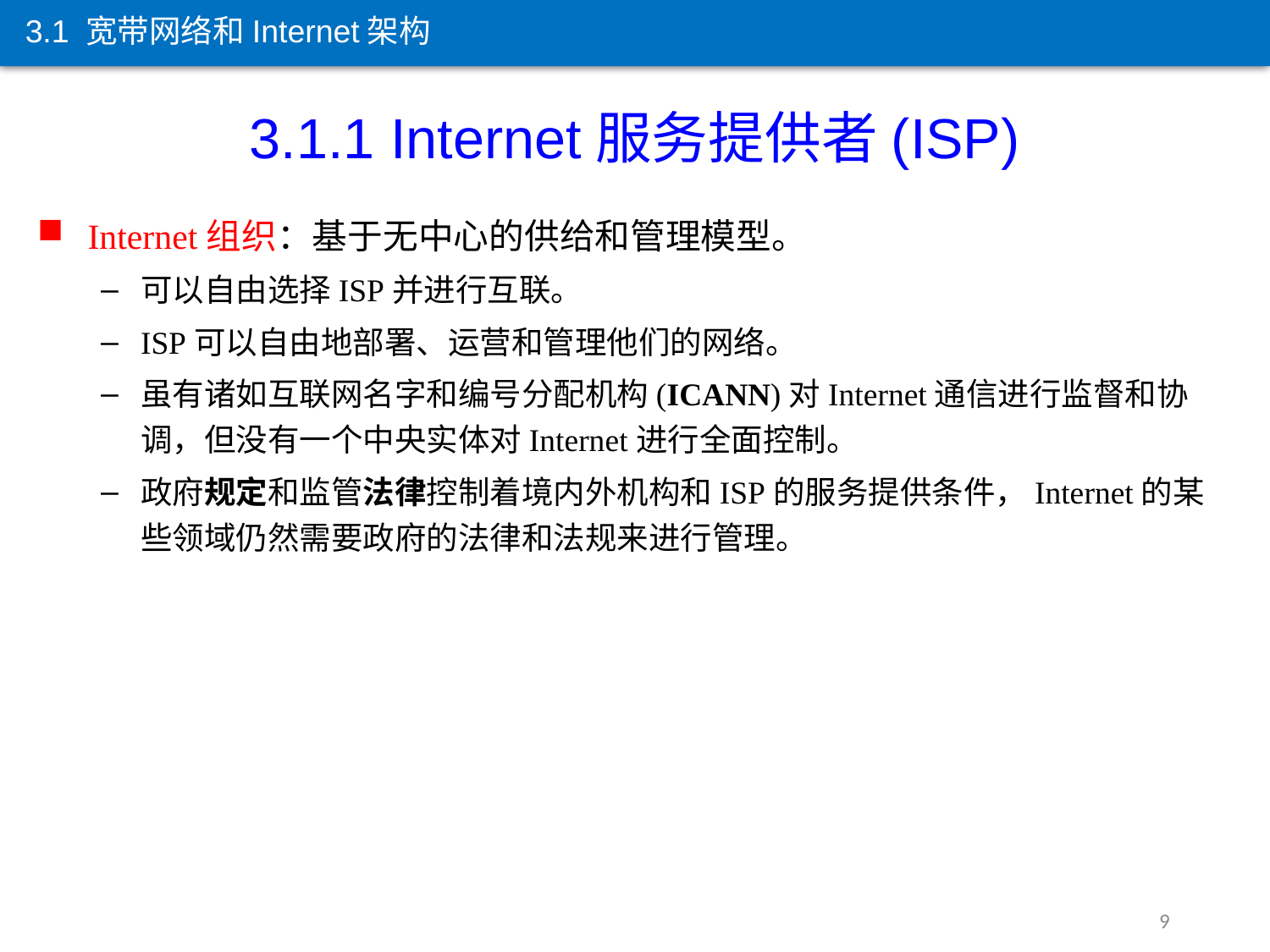

3.1 宽带网络和Internet架构
3.1.1 Internet服务提供者(ISP)
Internet组织：基于无中心的供给和管理模型。
可以自由选择ISP并进行互联。
ISP可以自由地部署、运营和管理他们的网络。
虽有诸如互联网名字和编号分配机构(ICANN)对Internet通信进行监督和协调，但没有一个中央实体对Internet进行全面控制。
政府规定和监管法律控制着境内外机构和ISP的服务提供条件，Internet的某些领域仍然需要政府的法律和法规来进行管理。
9